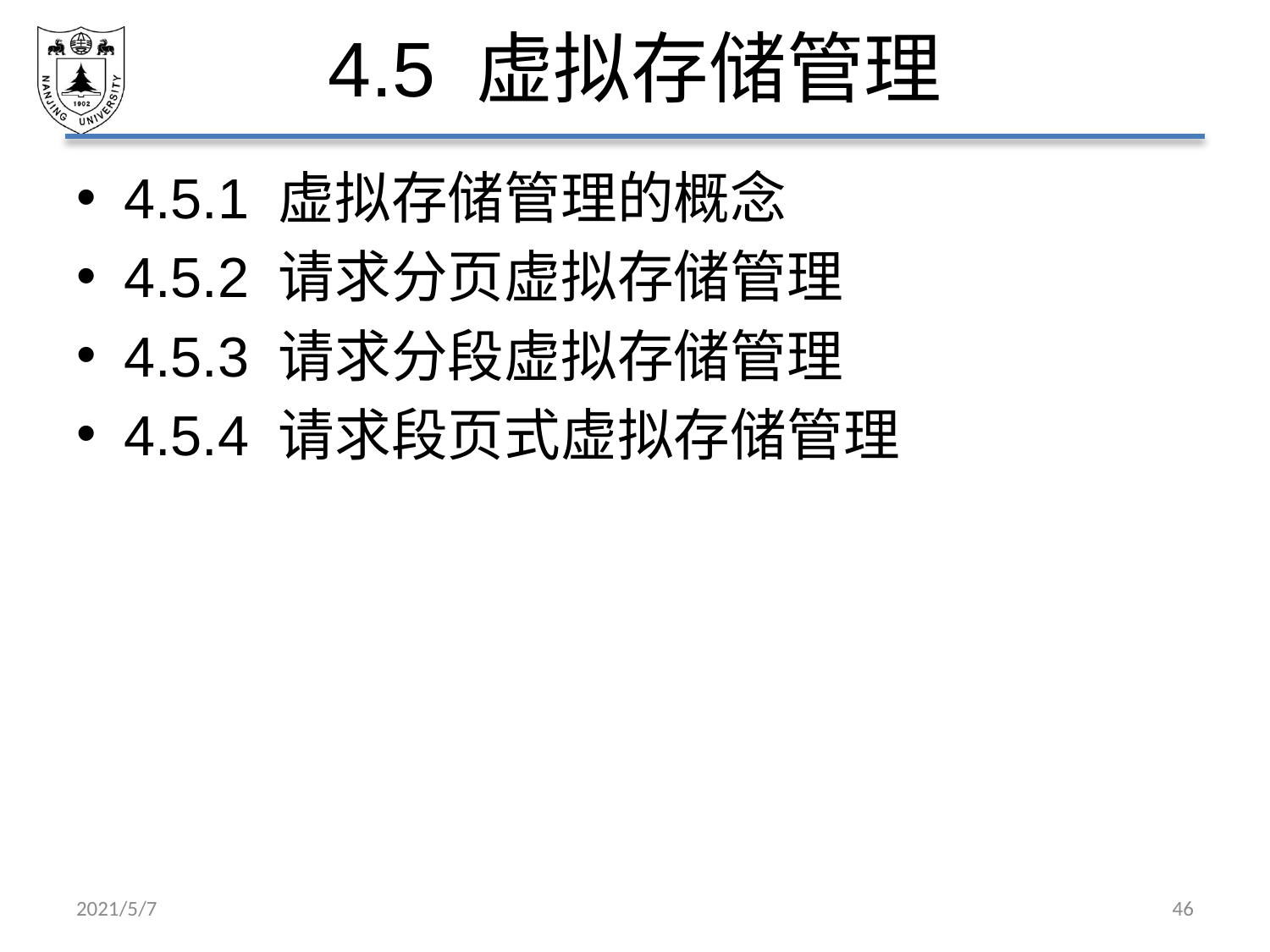

# 4.5 虚拟存储管理
4.5.1 虚拟存储管理的概念
4.5.2 请求分页虚拟存储管理
4.5.3 请求分段虚拟存储管理
4.5.4 请求段页式虚拟存储管理

2021/5/7
46